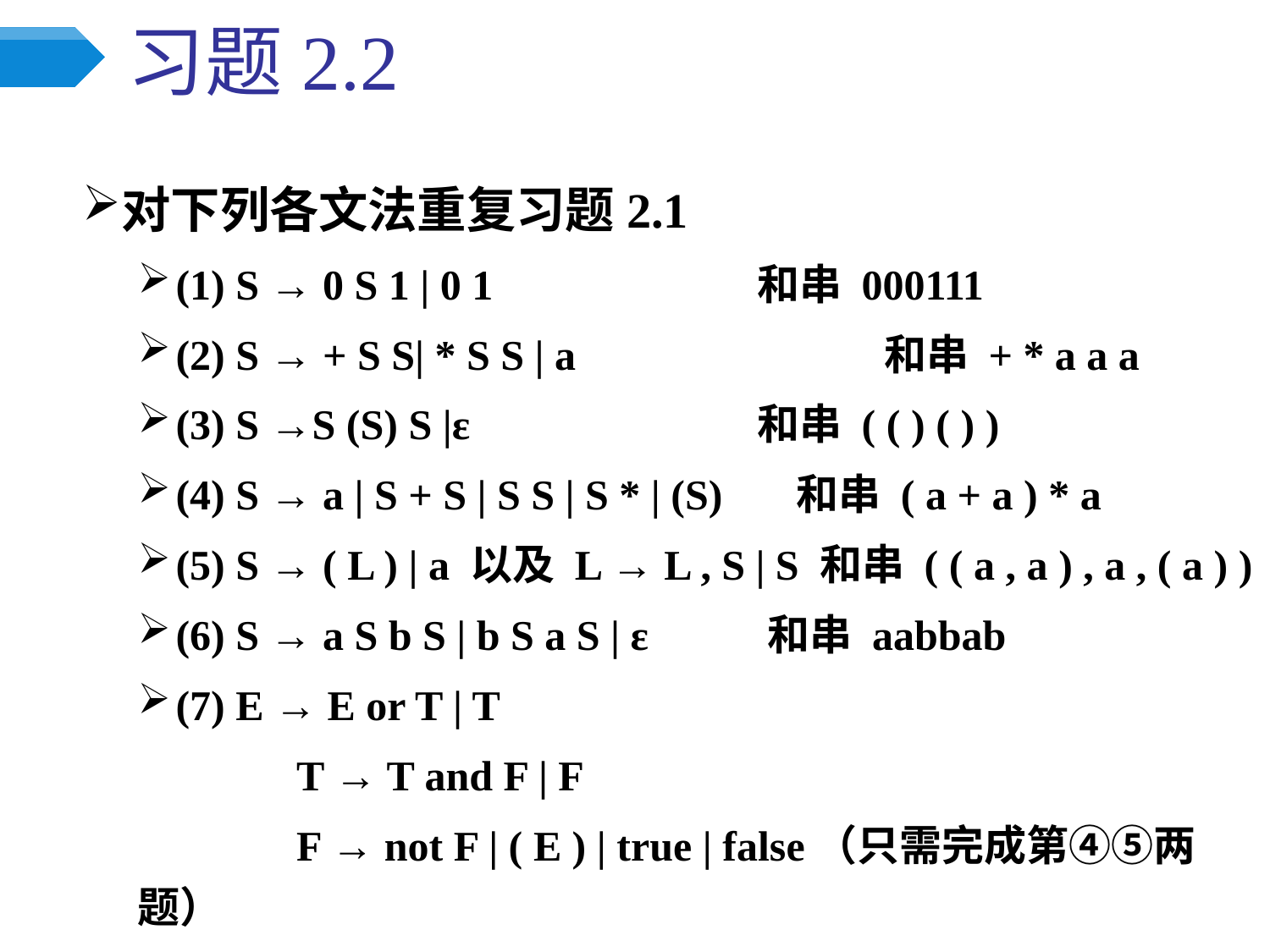

# 习题2.2
对下列各文法重复习题2.1
(1) S → 0 S 1 | 0 1		      和串 000111
(2) S → + S S| * S S | a		      和串 + * a a a
(3) S →S (S) S |ε		      和串 ( ( ) ( ) )
(4) S → a | S + S | S S | S * | (S)      和串 ( a + a ) * a
(5) S → ( L ) | a 以及 L → L , S | S 和串 ( ( a , a ) , a , ( a ) )
(6) S → a S b S | b S a S | ε	       和串 aabbab
(7) E → E or T | T
	   T → T and F | F
	   F → not F | ( E ) | true | false（只需完成第④⑤两题）